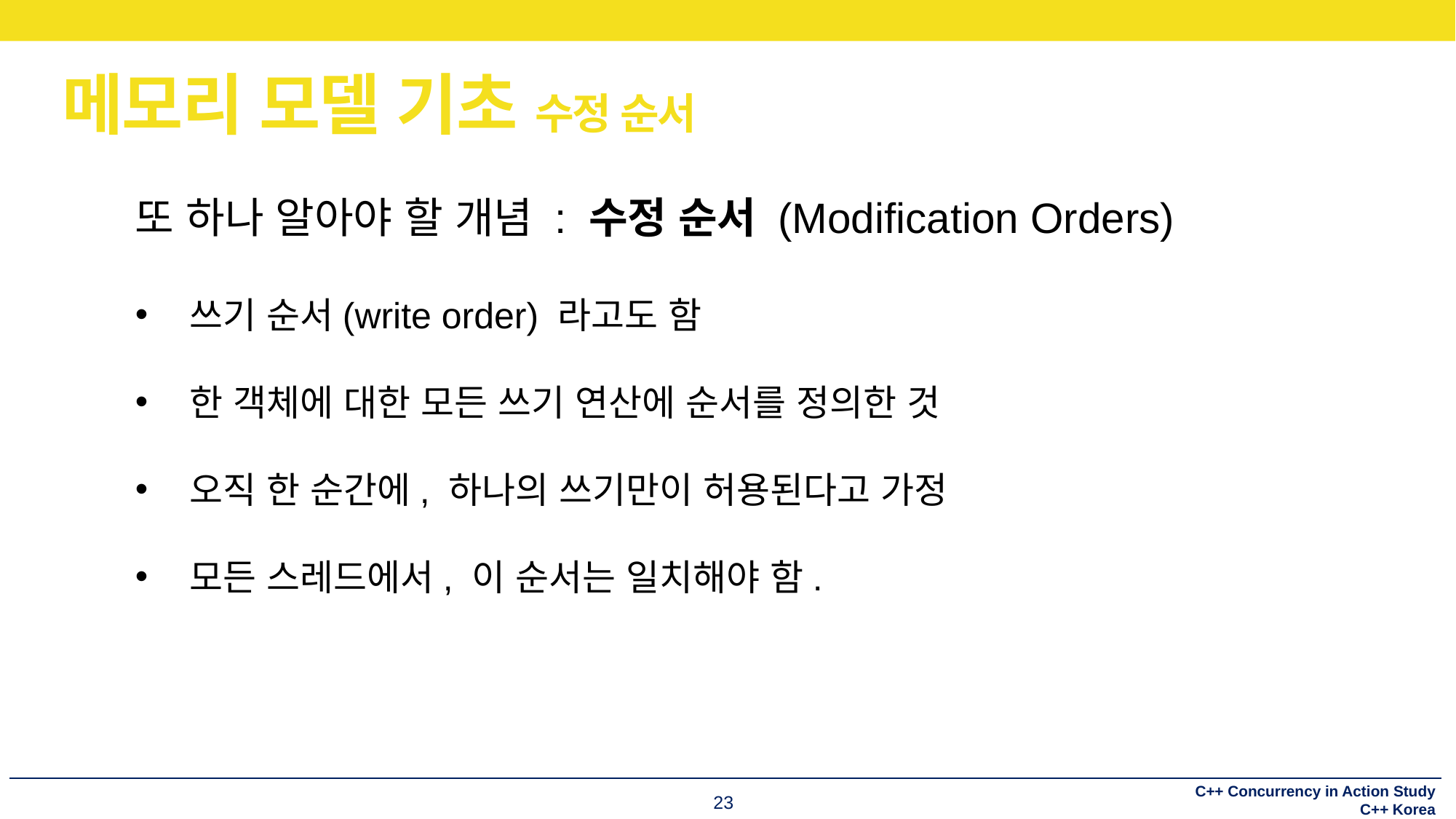

# 메모리 모델 기초 수정 순서
또 하나 알아야 할 개념 : 수정 순서 (Modification Orders)

쓰기 순서(write order) 라고도 함

한 객체에 대한 모든 쓰기 연산에 순서를 정의한 것

오직 한 순간에, 하나의 쓰기만이 허용된다고 가정

모든 스레드에서, 이 순서는 일치해야 함.
23